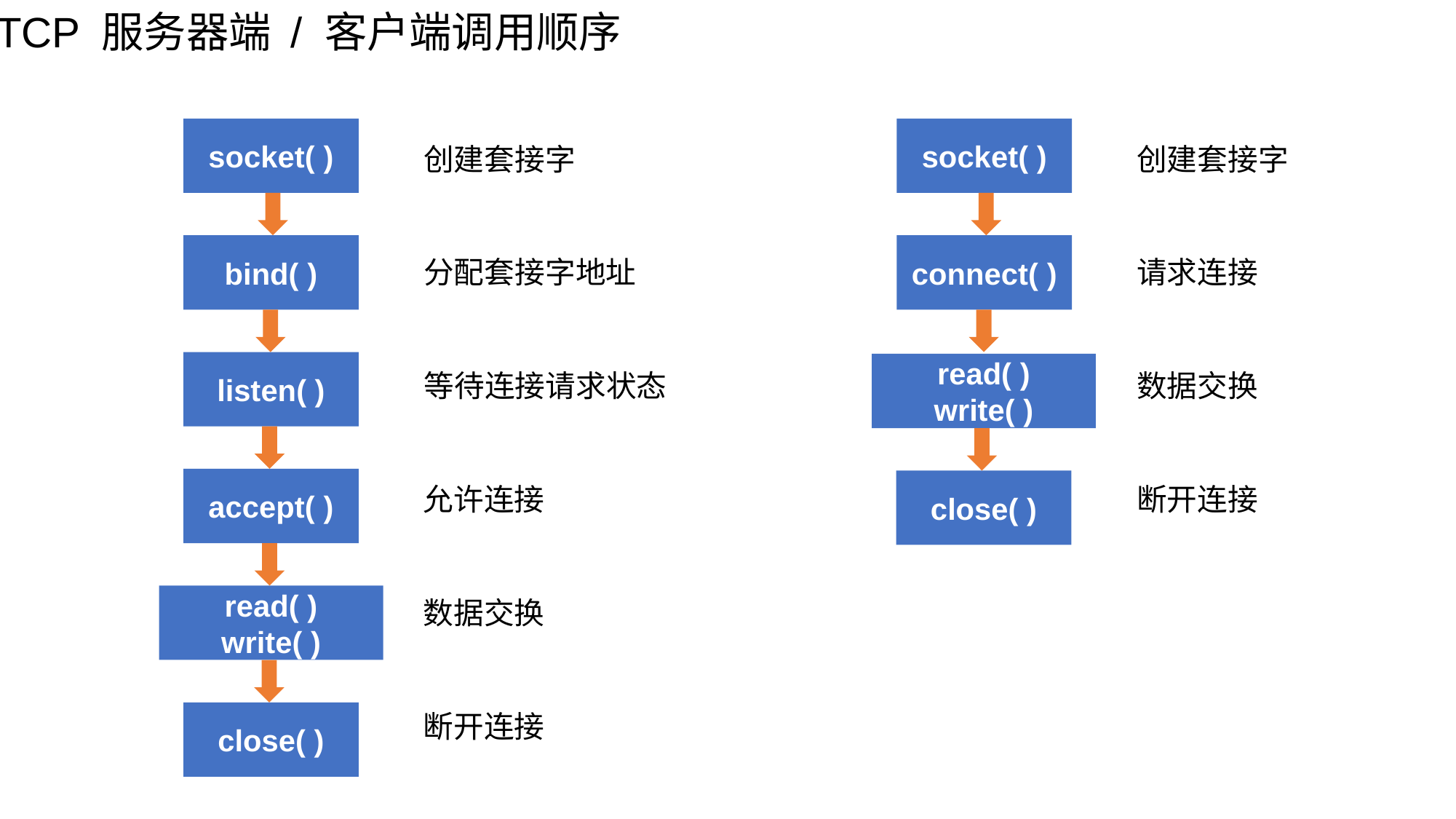

TCP 服务器端 / 客户端调用顺序
socket( )
socket( )
创建套接字
创建套接字

bind( )
connect( )
分配套接字地址
请求连接

listen( )
read( )
write( )
等待连接请求状态
数据交换

accept( )
close( )
允许连接
断开连接

read( )
write( )
数据交换

断开连接
close( )